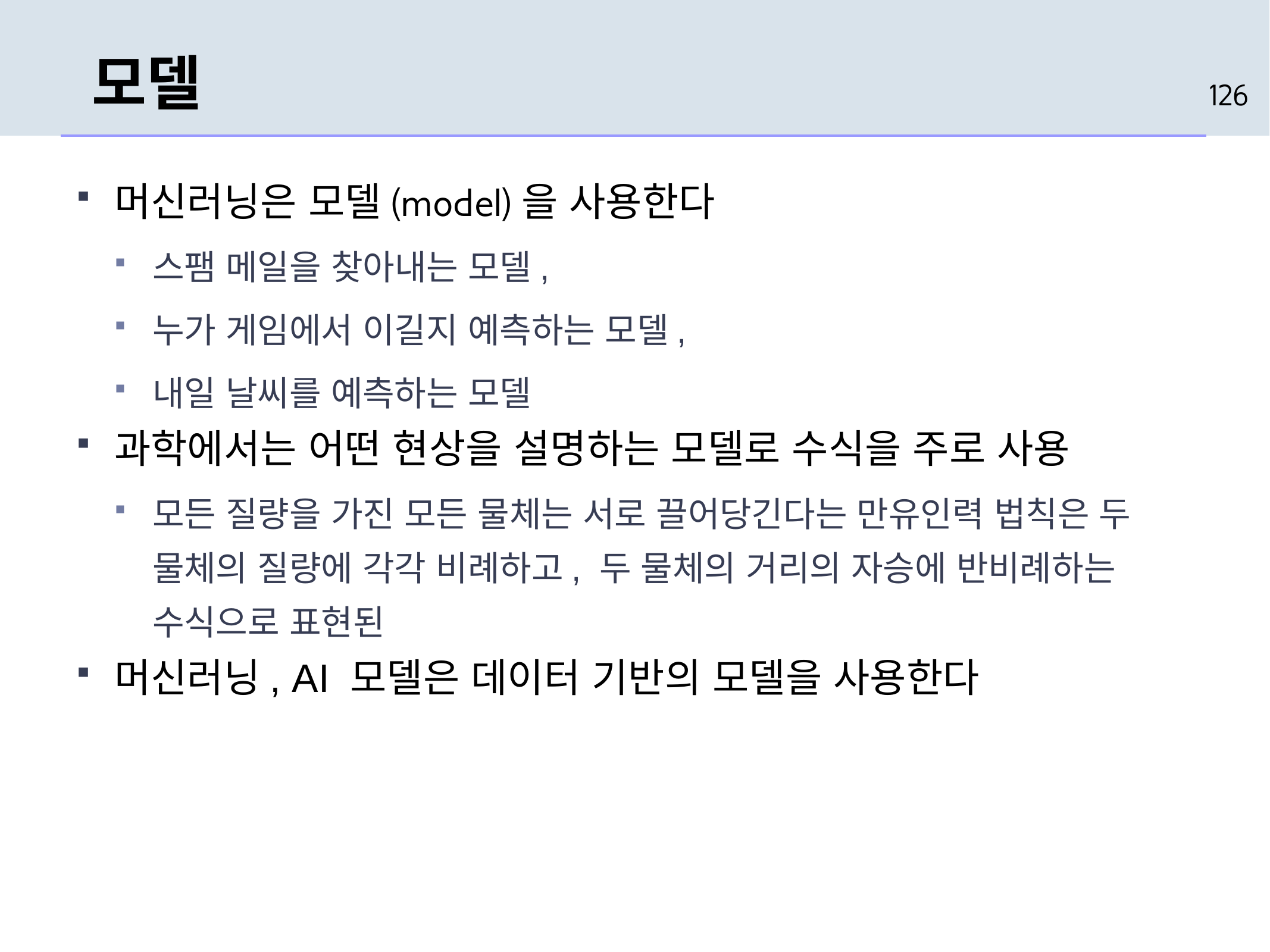

# 모델
126
머신러닝은 모델(model)을 사용한다
스팸 메일을 찾아내는 모델,
누가 게임에서 이길지 예측하는 모델,
내일 날씨를 예측하는 모델
과학에서는 어떤 현상을 설명하는 모델로 수식을 주로 사용
모든 질량을 가진 모든 물체는 서로 끌어당긴다는 만유인력 법칙은 두 물체의 질량에 각각 비례하고, 두 물체의 거리의 자승에 반비례하는 수식으로 표현된
머신러닝, AI 모델은 데이터 기반의 모델을 사용한다